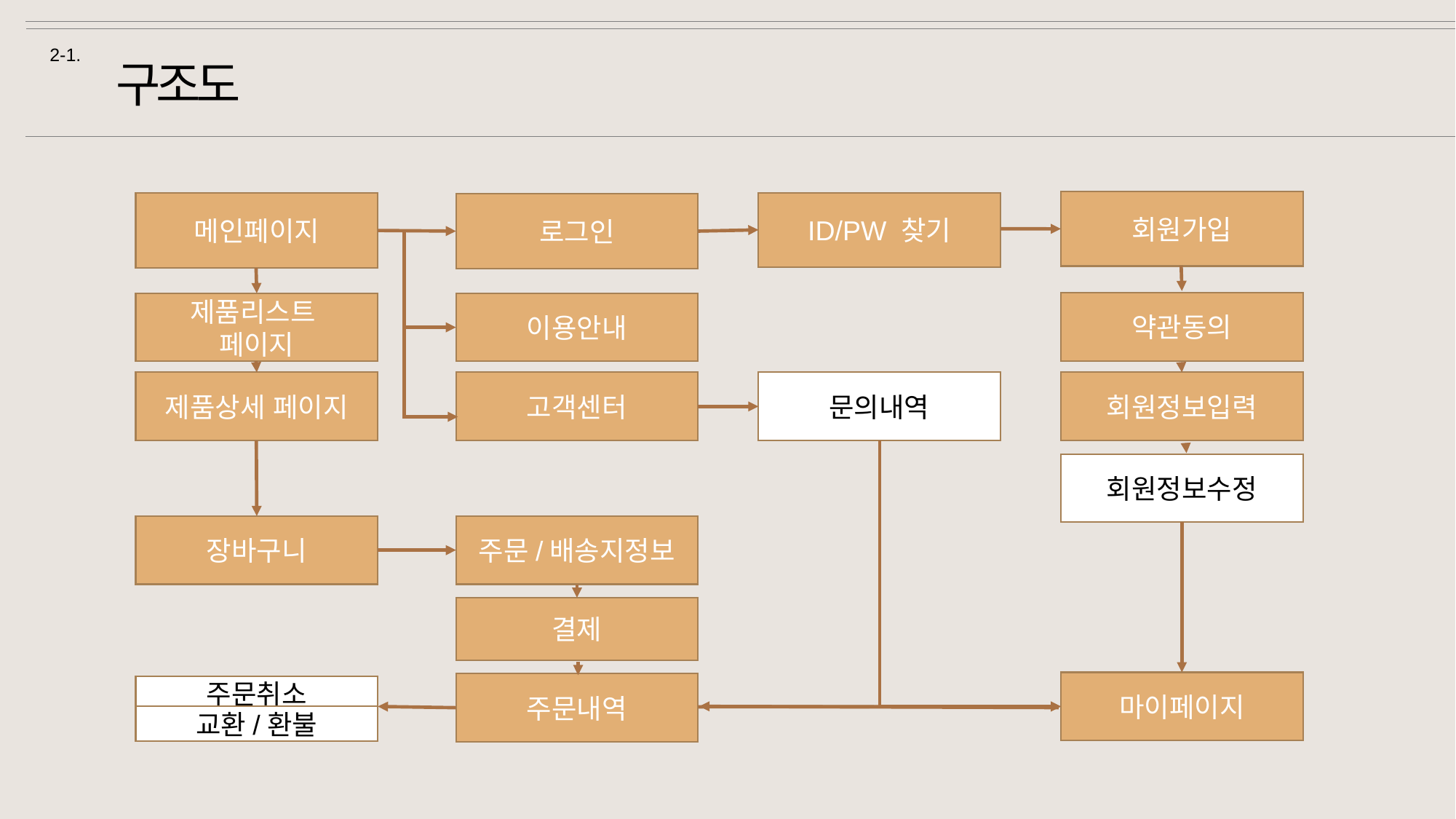

2-1.
구조도
회원가입
ID/PW 찾기
메인페이지
로그인
약관동의
제품리스트
페이지
이용안내
제품상세 페이지
고객센터
문의내역
회원정보입력
회원정보수정
장바구니
주문/배송지정보
결제
마이페이지
주문내역
주문취소
교환/환불